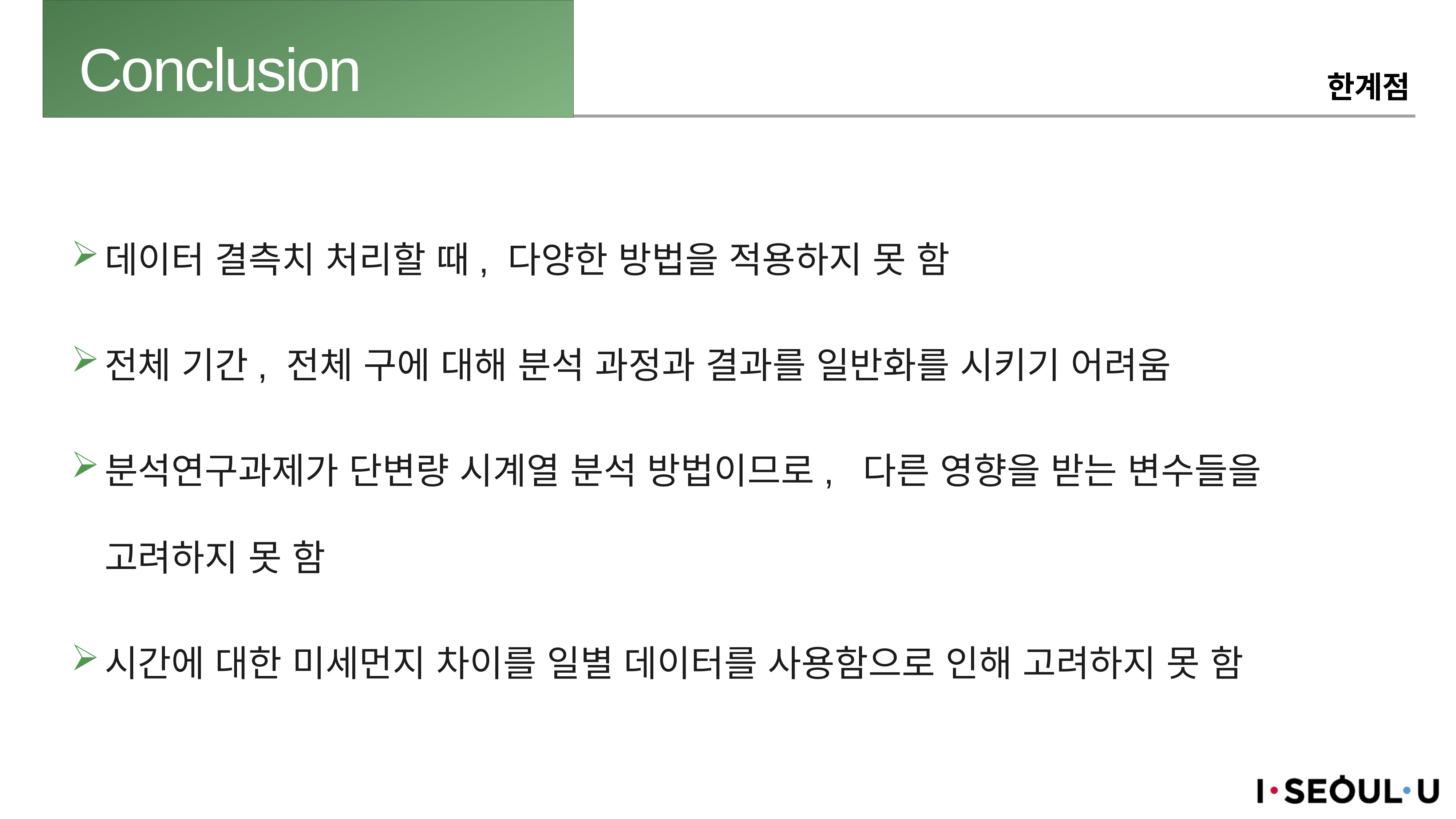

# Conclusion
한계점
데이터 결측치 처리할 때, 다양한 방법을 적용하지 못 함
전체 기간, 전체 구에 대해 분석 과정과 결과를 일반화를 시키기 어려움
분석연구과제가 단변량 시계열 분석 방법이므로,  다른 영향을 받는 변수들을 고려하지 못 함
시간에 대한 미세먼지 차이를 일별 데이터를 사용함으로 인해 고려하지 못 함